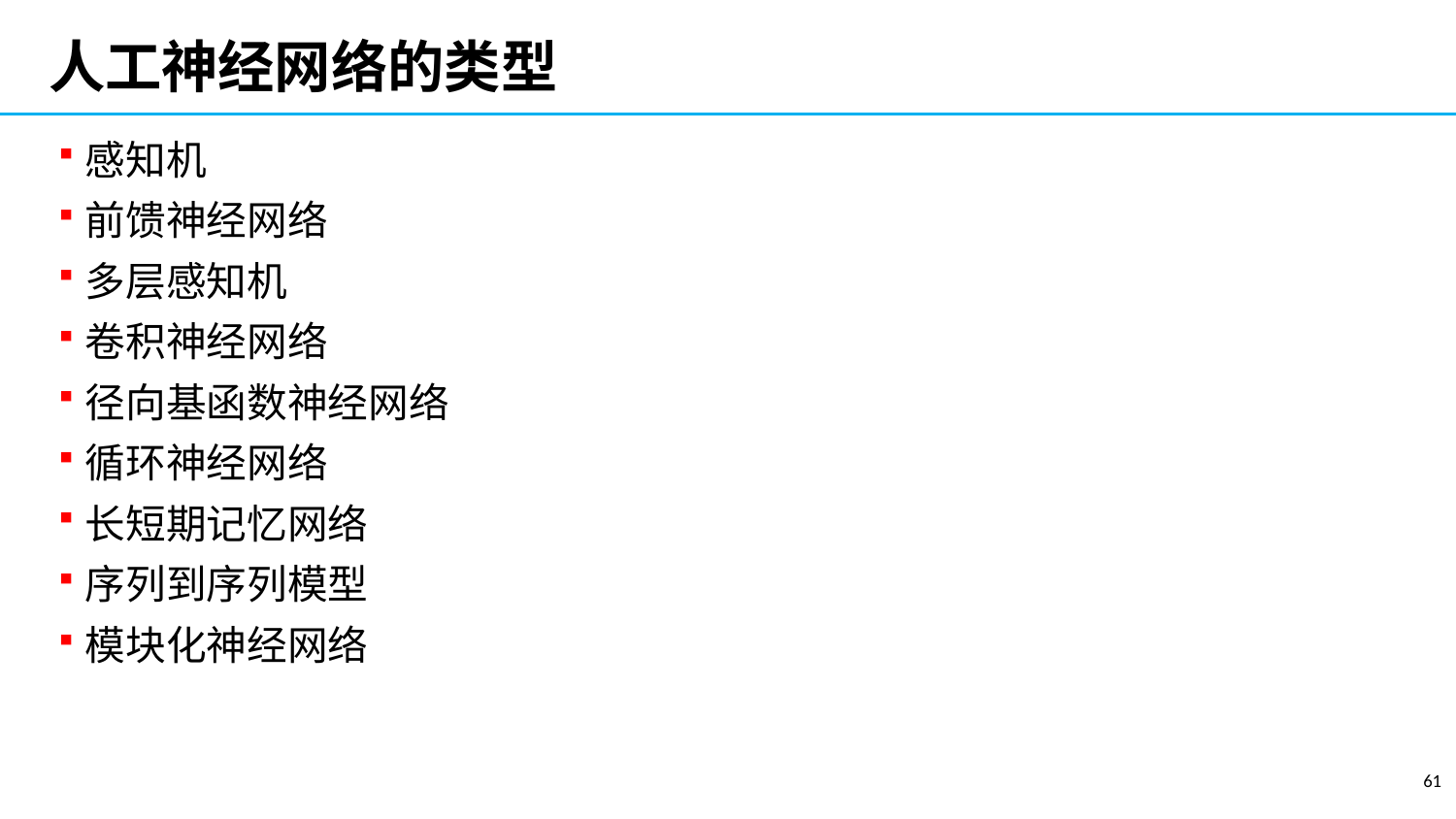

# 人工神经网络的类型

感知机
前馈神经网络
多层感知机
卷积神经网络
径向基函数神经网络
循环神经网络
长短期记忆网络
序列到序列模型
模块化神经网络
61